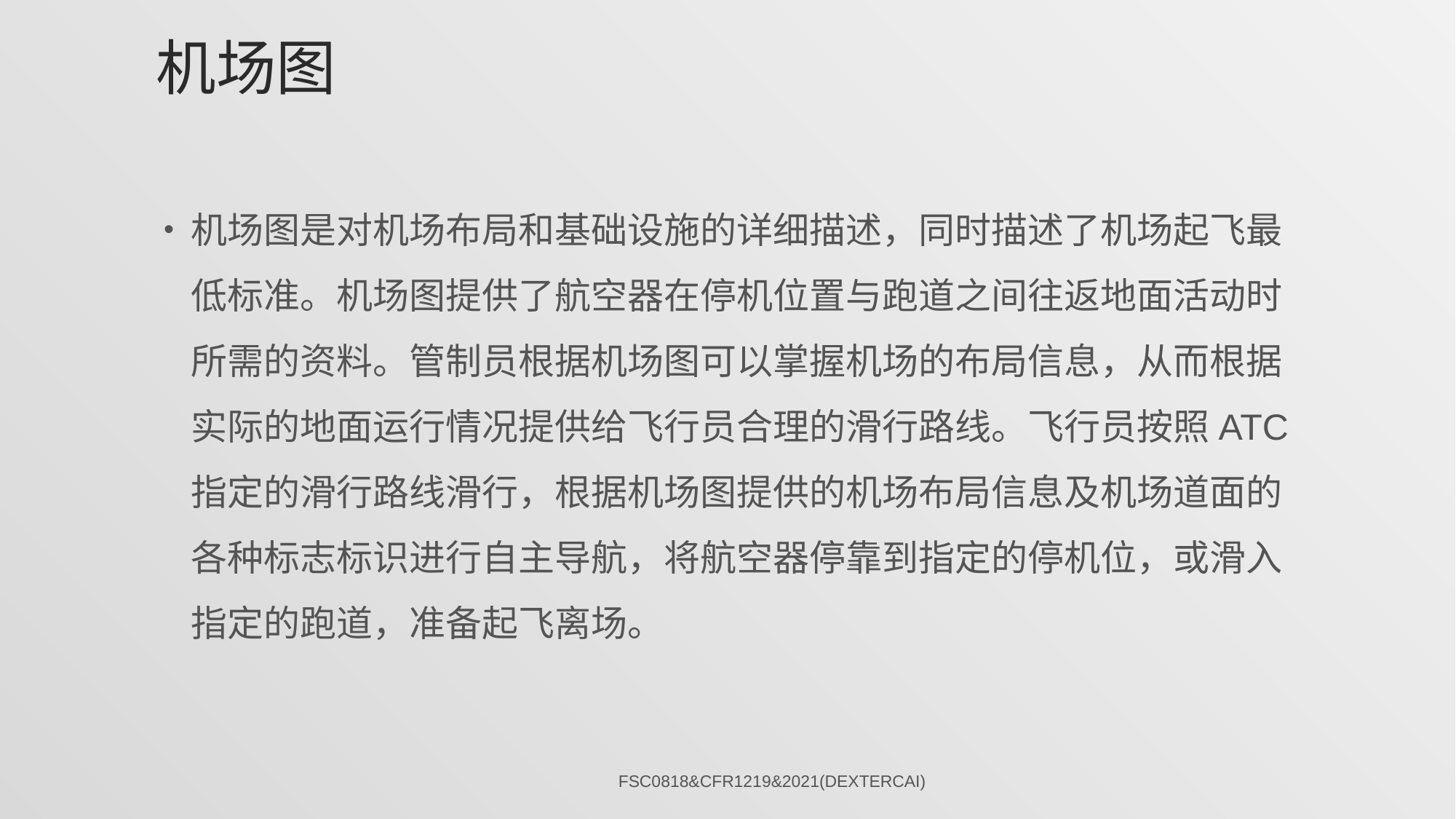

# 机场图
机场图是对机场布局和基础设施的详细描述，同时描述了机场起飞最低标准。机场图提供了航空器在停机位置与跑道之间往返地面活动时所需的资料。管制员根据机场图可以掌握机场的布局信息，从而根据实际的地面运行情况提供给飞行员合理的滑行路线。飞行员按照ATC指定的滑行路线滑行，根据机场图提供的机场布局信息及机场道面的各种标志标识进行自主导航，将航空器停靠到指定的停机位，或滑入指定的跑道，准备起飞离场。
FSC0818&CFR1219&2021(DexterCai)